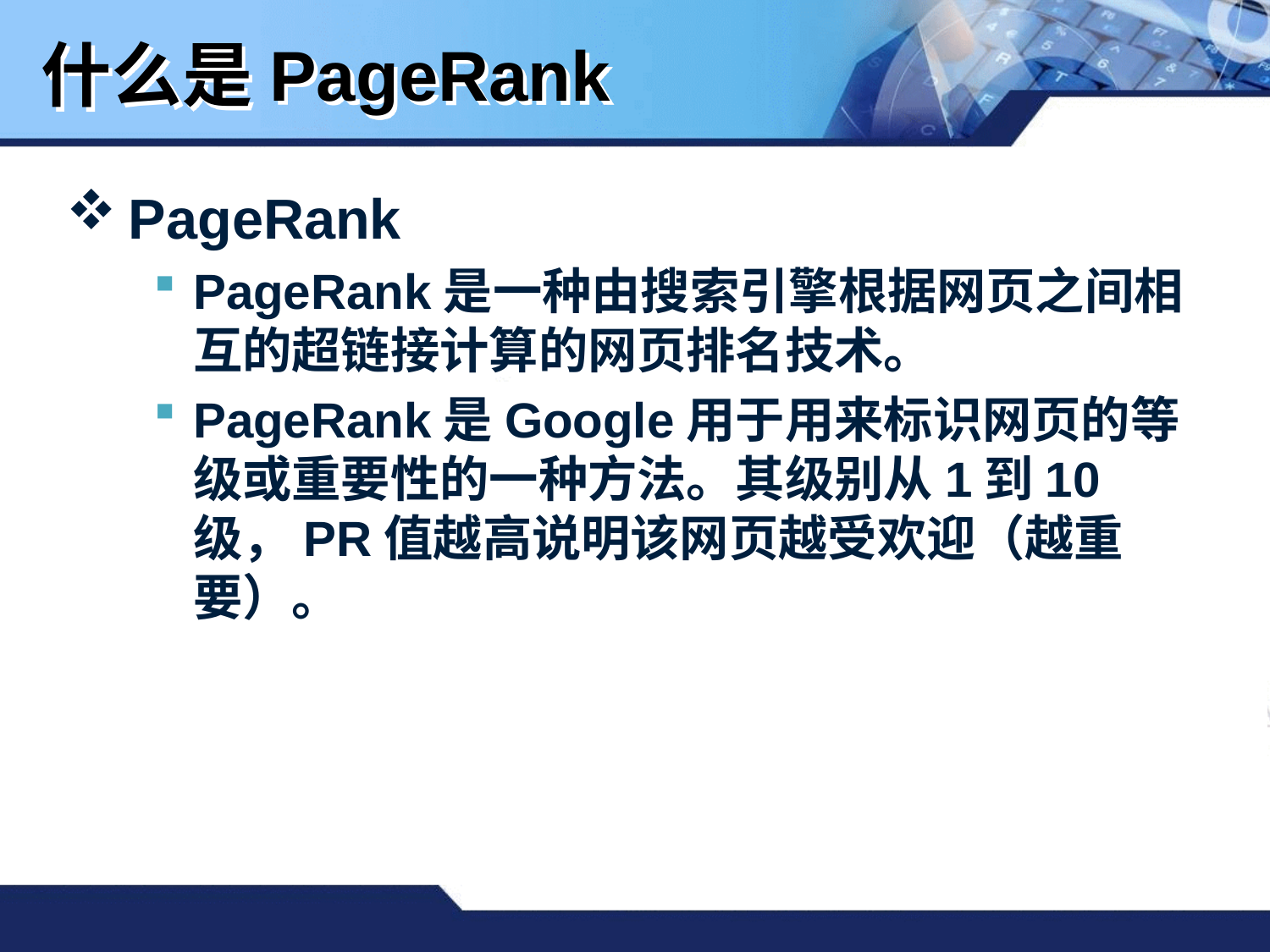

# 什么是PageRank
PageRank
PageRank是一种由搜索引擎根据网页之间相互的超链接计算的网页排名技术。
PageRank是Google用于用来标识网页的等级或重要性的一种方法。其级别从1到10级，PR值越高说明该网页越受欢迎（越重要）。